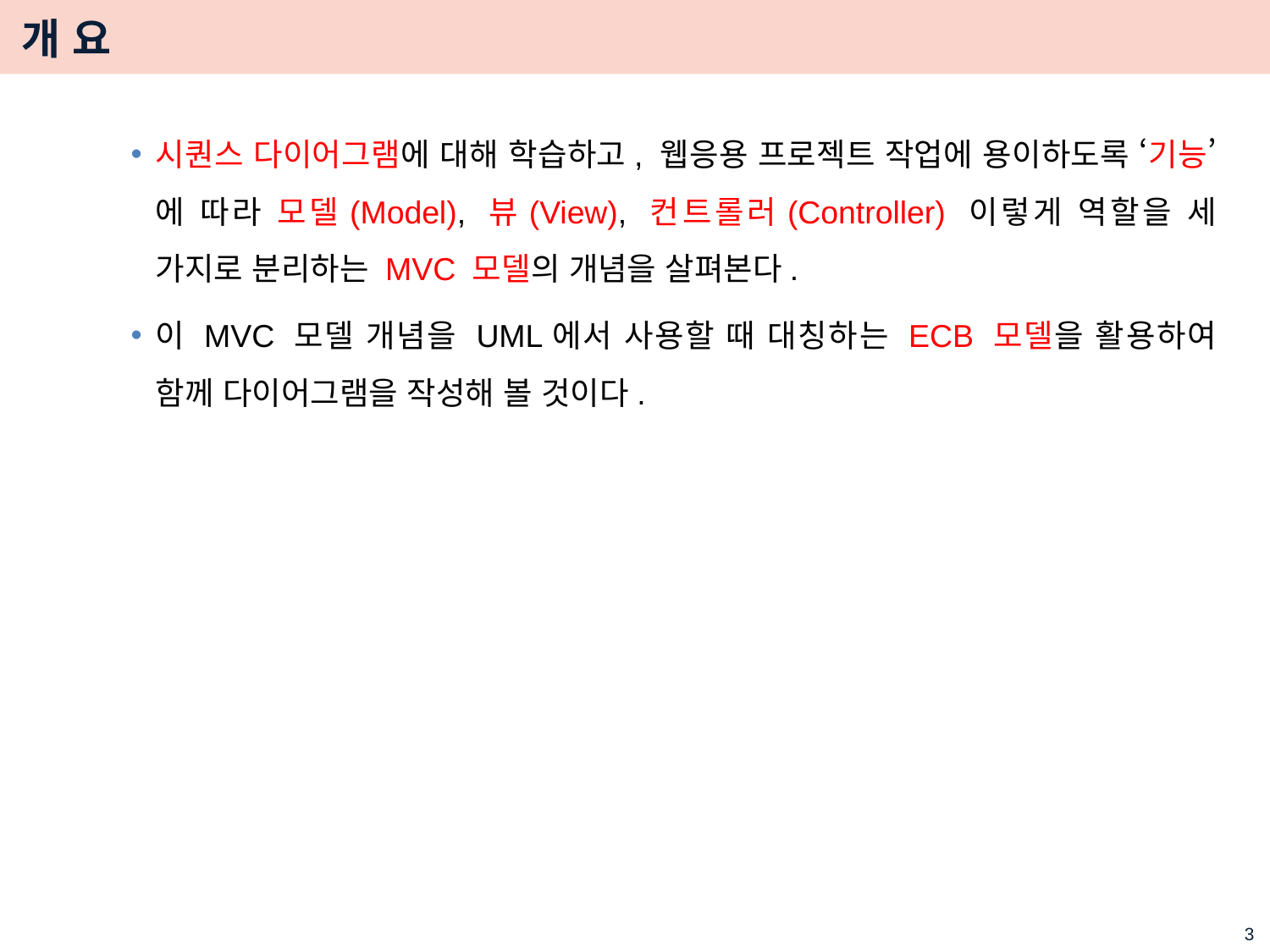

# 개 요
시퀀스 다이어그램에 대해 학습하고, 웹응용 프로젝트 작업에 용이하도록 ‘기능’에 따라 모델(Model), 뷰(View), 컨트롤러(Controller) 이렇게 역할을 세 가지로 분리하는 MVC 모델의 개념을 살펴본다.
이 MVC 모델 개념을 UML에서 사용할 때 대칭하는 ECB 모델을 활용하여 함께 다이어그램을 작성해 볼 것이다.